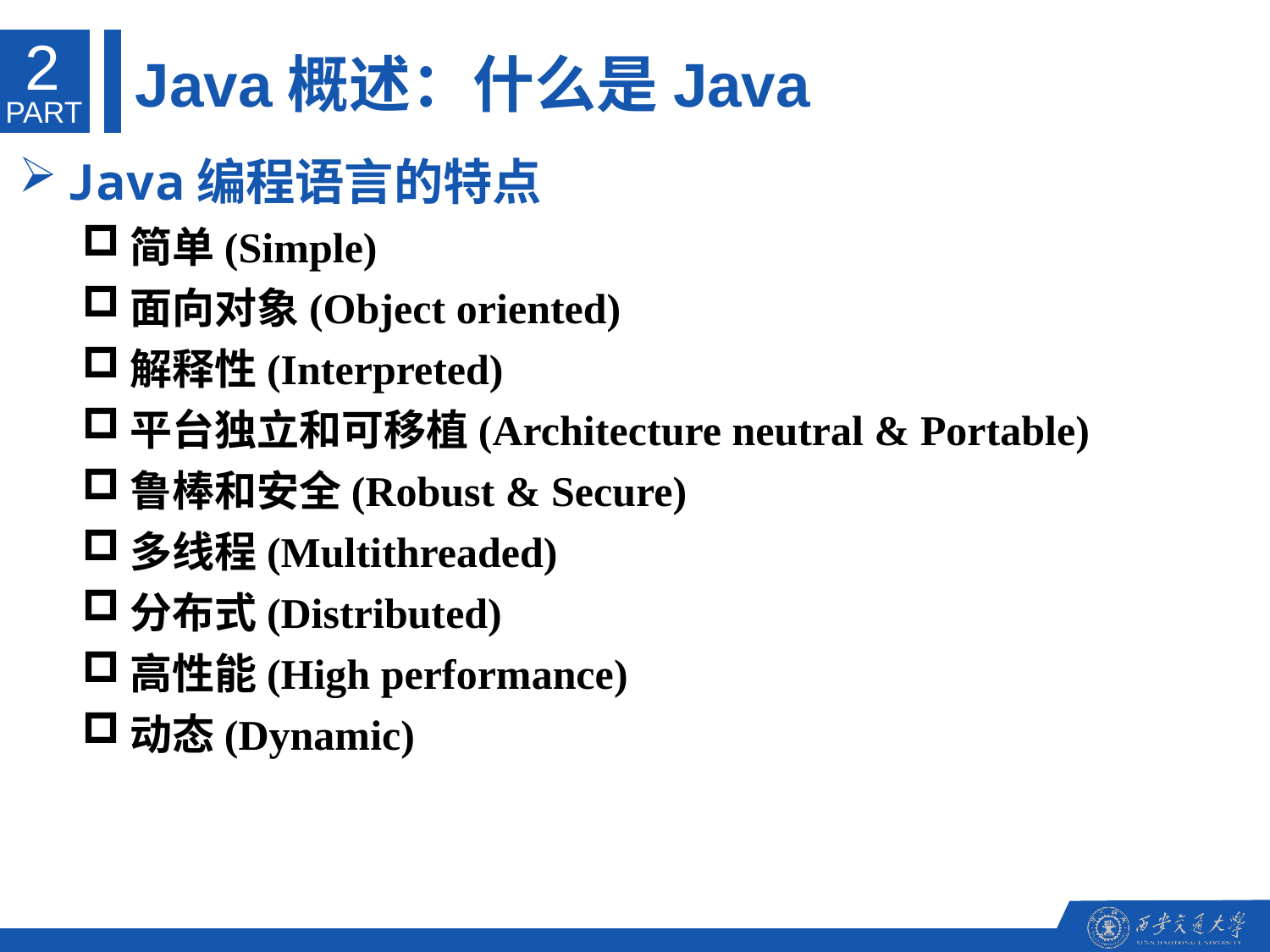

2
Java概述：什么是Java
PART
Java编程语言的特点
简单(Simple)
面向对象(Object oriented)
解释性(Interpreted)
平台独立和可移植(Architecture neutral & Portable)
鲁棒和安全(Robust & Secure)
多线程(Multithreaded)
分布式(Distributed)
高性能(High performance)
动态(Dynamic)